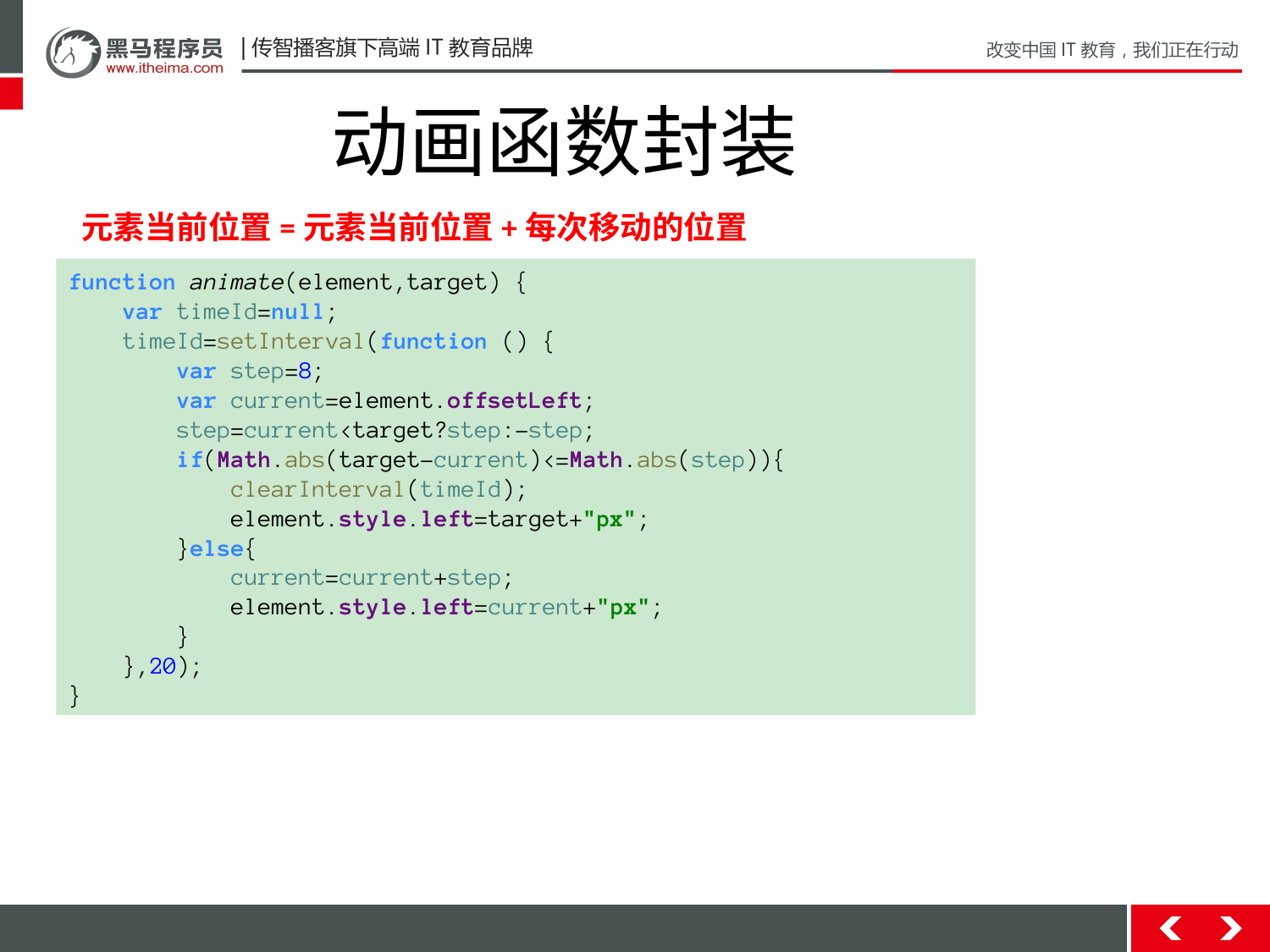

动画函数封装
元素当前位置=元素当前位置+每次移动的位置
function animate(element,target) {
    var timeId=null;
    timeId=setInterval(function () {
        var step=8;
        var current=element.offsetLeft;
        step=current<target?step:-step;
        if(Math.abs(target-current)<=Math.abs(step)){
            clearInterval(timeId);
            element.style.left=target+"px";
        }else{
            current=current+step;
            element.style.left=current+"px";
        }
    },20);
}